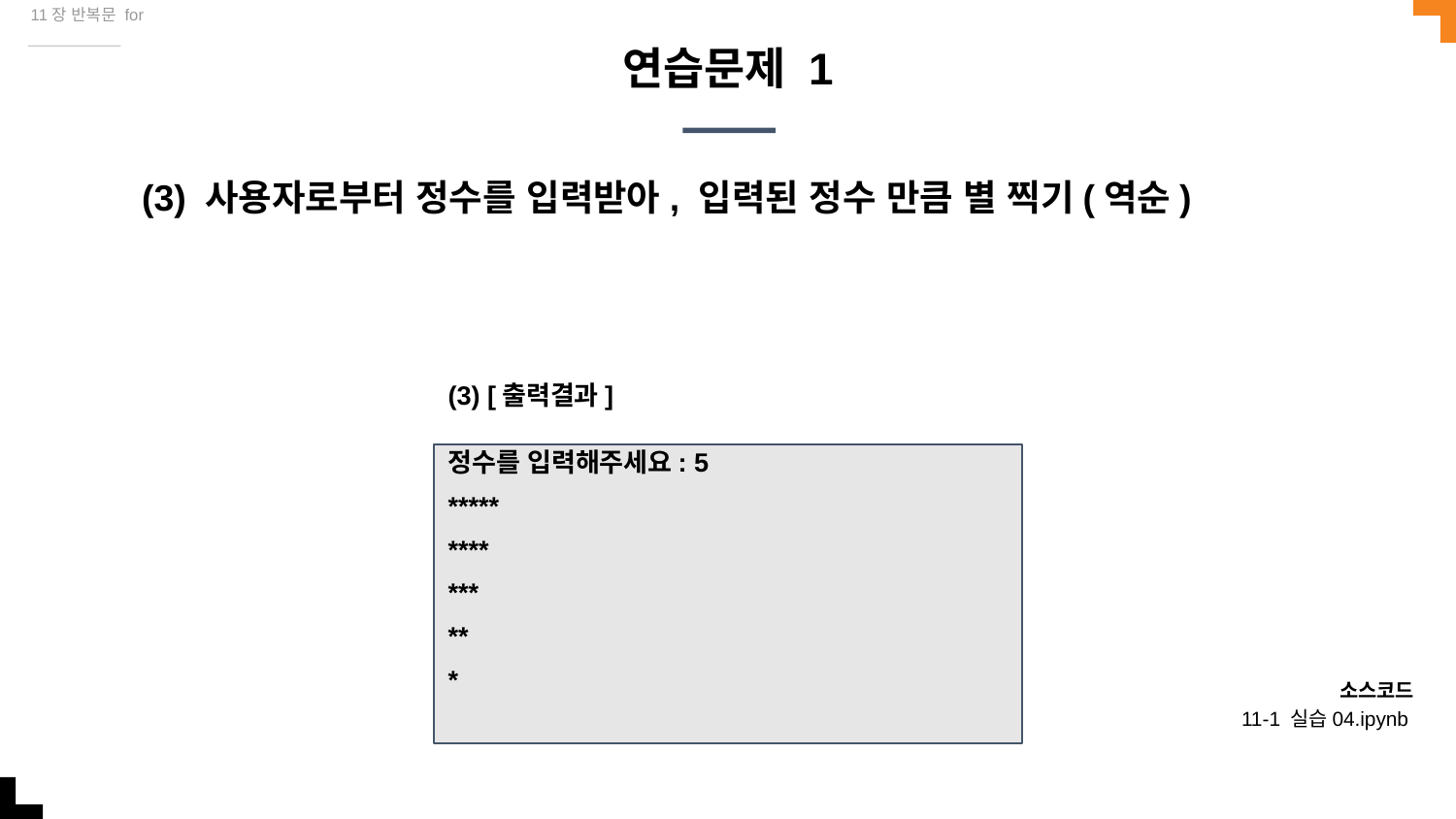

11장 반복문 for
# 연습문제 1
(3) 사용자로부터 정수를 입력받아, 입력된 정수 만큼 별 찍기(역순)
(3) [출력결과]
정수를 입력해주세요: 5
*****
****
***
**
*

소스코드
11-1 실습04.ipynb